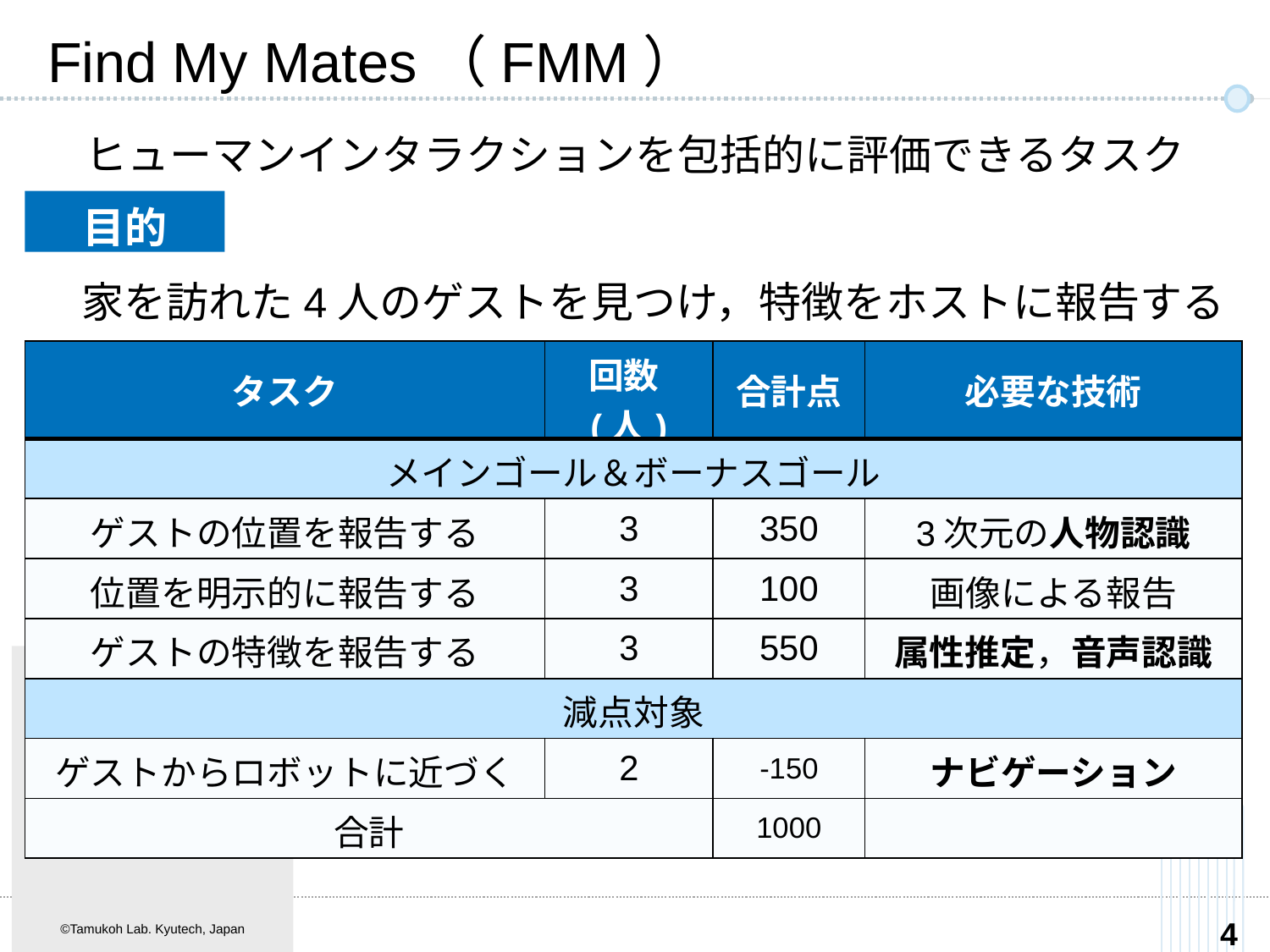

# Find My Mates（FMM）
ヒューマンインタラクションを包括的に評価できるタスク
目的
家を訪れた4人のゲストを見つけ，特徴をホストに報告する
| タスク | 回数(人) | 合計点 | 必要な技術 |
| --- | --- | --- | --- |
| メインゴール＆ボーナスゴール |  |  |  |
| ゲストの位置を報告する | 3 | 350 | 3次元の人物認識 |
| 位置を明示的に報告する | 3 | 100 | 画像による報告 |
| ゲストの特徴を報告する | 3 | 550 | 属性推定，音声認識 |
| 減点対象 |  |  |  |
| ゲストからロボットに近づく | 2 | -150 | ナビゲーション |
| 合計 |  | 1000 |  |
©Tamukoh Lab. Kyutech, Japan
4